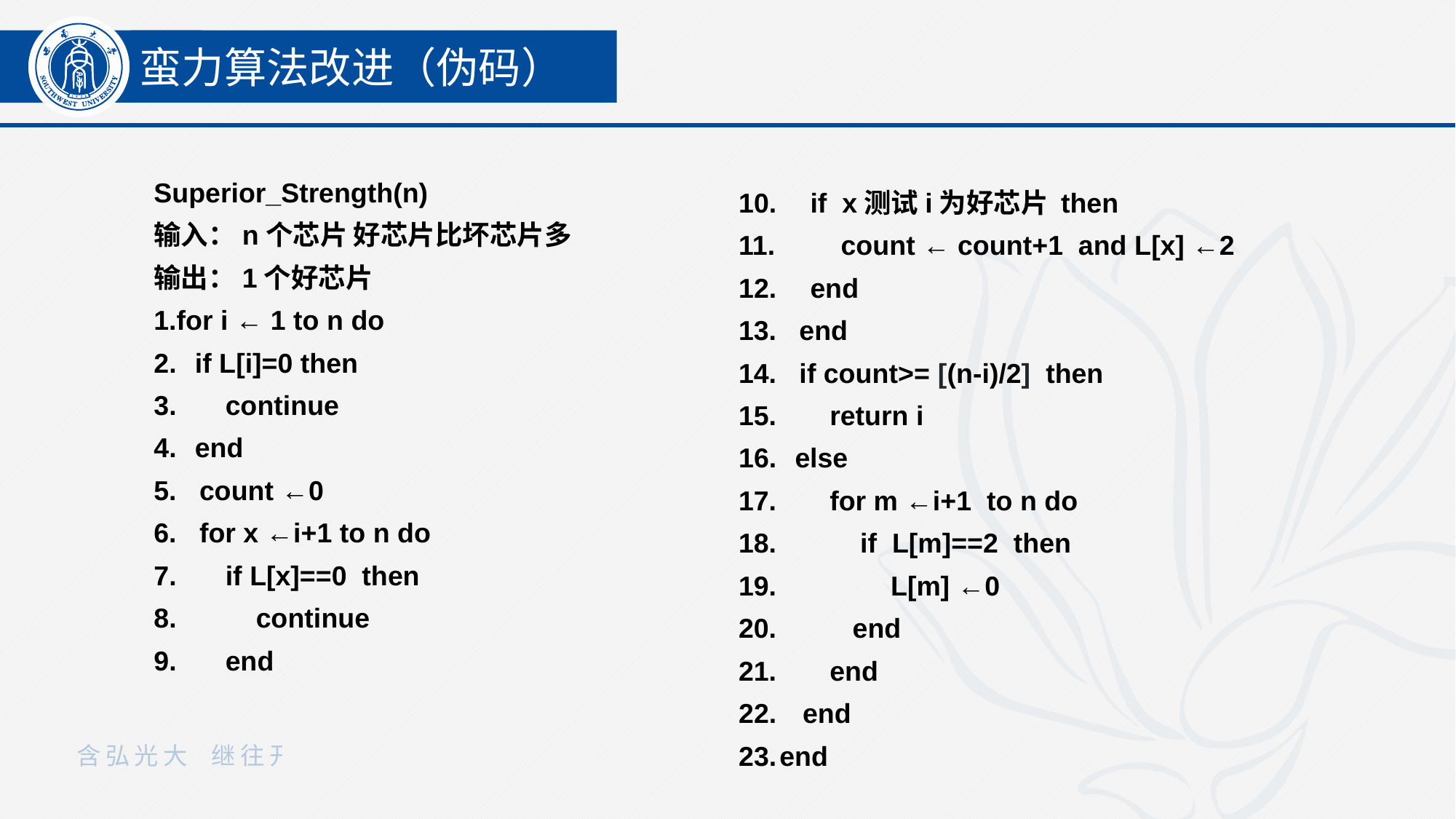

蛮力算法改进（伪码）
Superior_Strength(n)
输入：n个芯片 好芯片比坏芯片多
输出：1个好芯片
1.for i ← 1 to n do
if L[i]=0 then
    continue
end
5.   count ←0
6.   for x ←i+1 to n do
    if L[x]==0  then
        continue
    end
    if  x测试i为好芯片 then
        count ← count+1  and L[x] ←2
    end
13.   end
14.   if count>= [(n-i)/2]  then
15.       return i
  else
17.       for m ←i+1  to n do
18.           if  L[m]==2  then
19.               L[m] ←0
20.          end
21.       end
   end
end